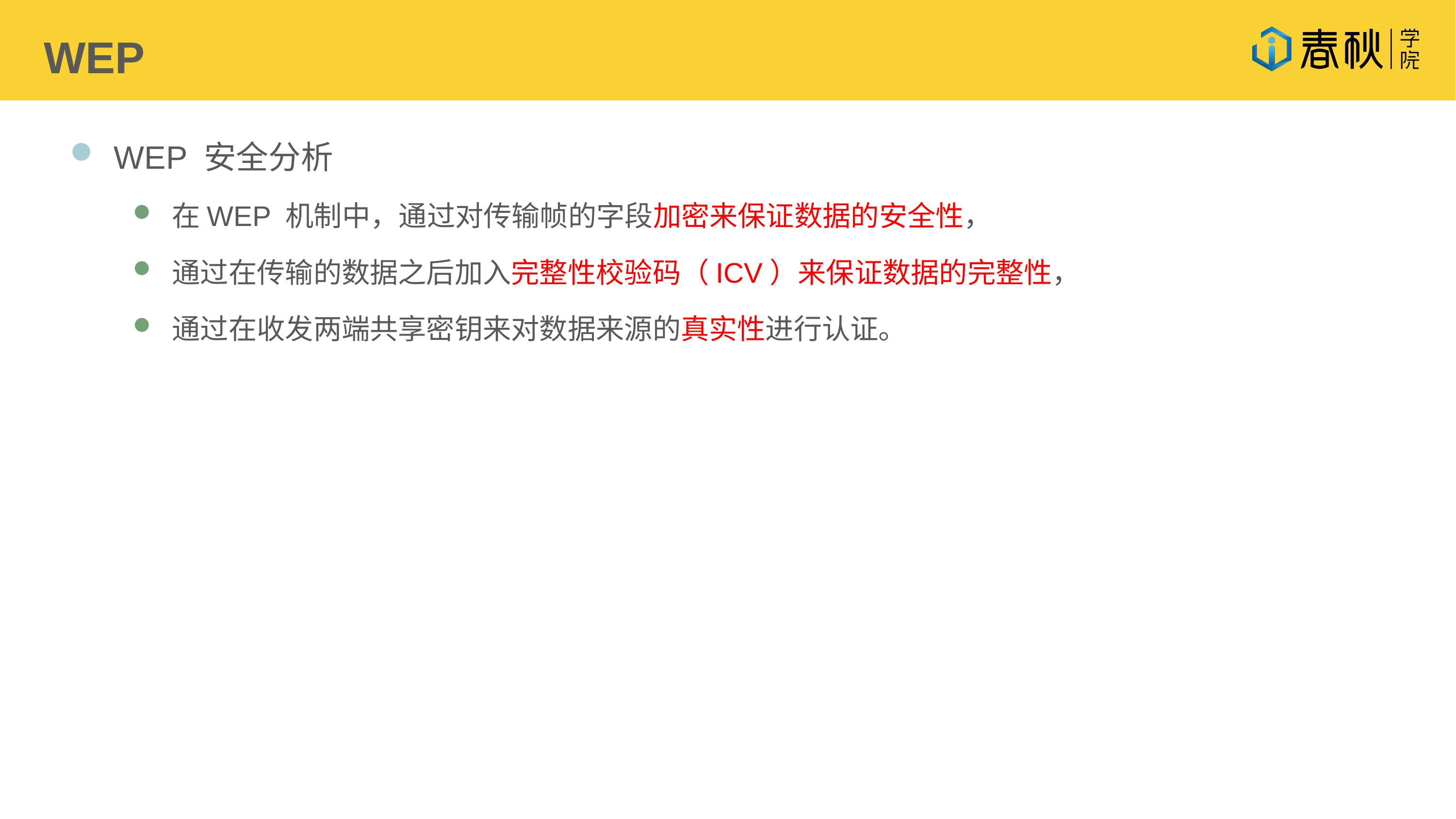

WEP
WEP 安全分析
在WEP 机制中，通过对传输帧的字段加密来保证数据的安全性，
通过在传输的数据之后加入完整性校验码（ICV）来保证数据的完整性，
通过在收发两端共享密钥来对数据来源的真实性进行认证。